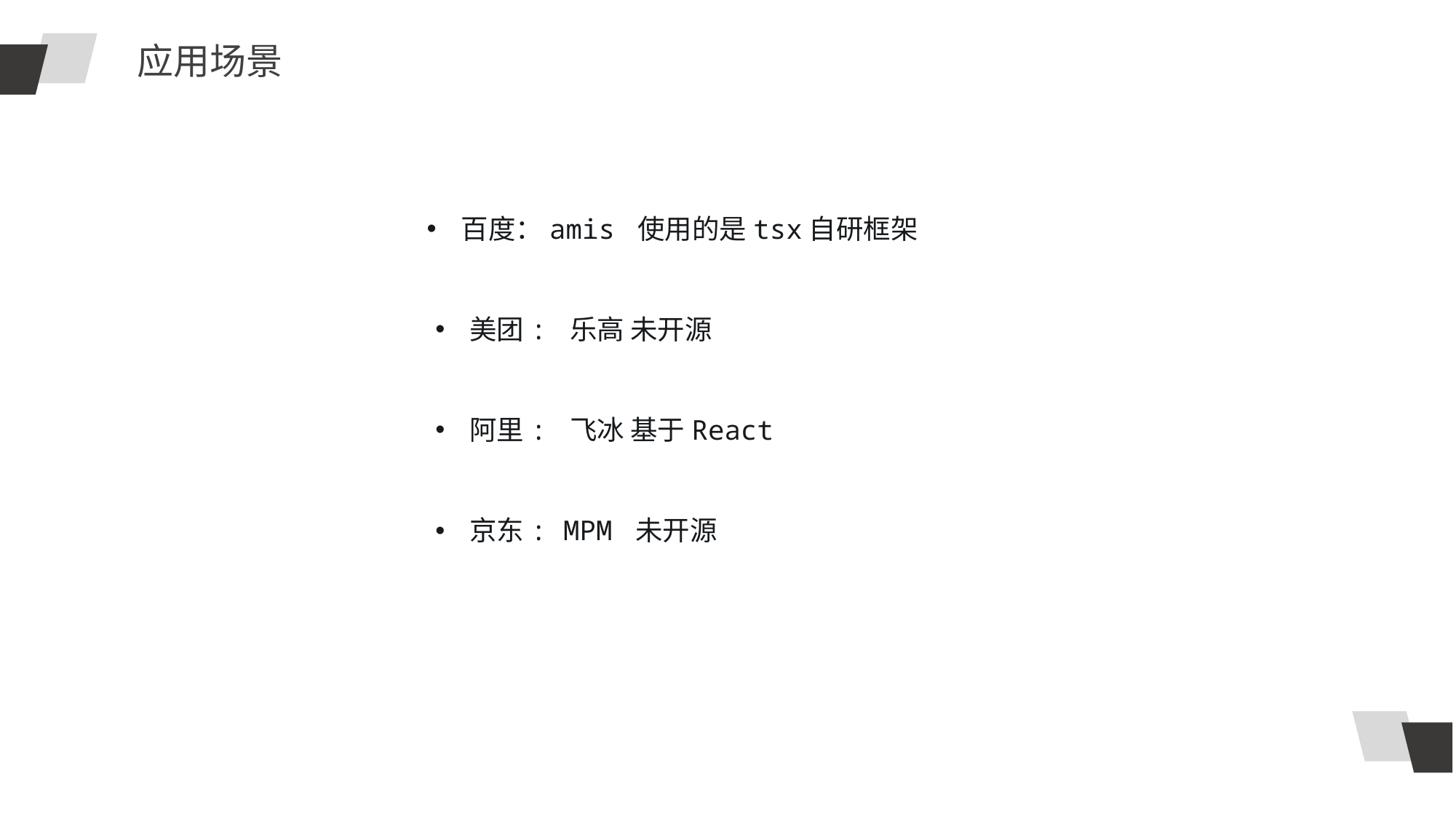

应用场景
百度：amis 使用的是tsx自研框架
美团: 乐高 未开源
阿里: 飞冰 基于React
京东: MPM 未开源